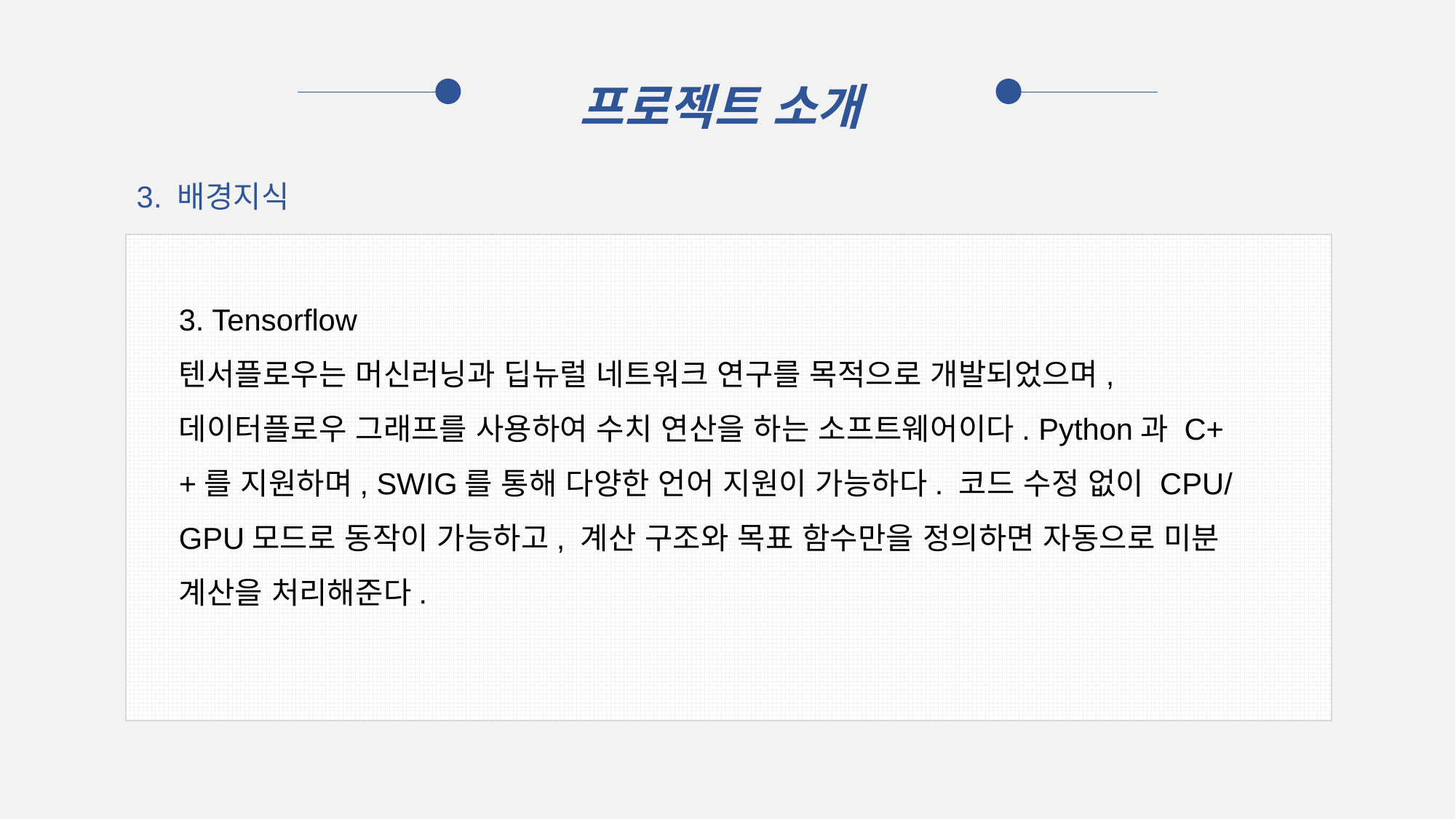

프로젝트 소개

3. 배경지식

3. Tensorflow
텐서플로우는 머신러닝과 딥뉴럴 네트워크 연구를 목적으로 개발되었으며, 데이터플로우 그래프를 사용하여 수치 연산을 하는 소프트웨어이다. Python과 C++를 지원하며, SWIG를 통해 다양한 언어 지원이 가능하다. 코드 수정 없이 CPU/GPU모드로 동작이 가능하고, 계산 구조와 목표 함수만을 정의하면 자동으로 미분 계산을 처리해준다.